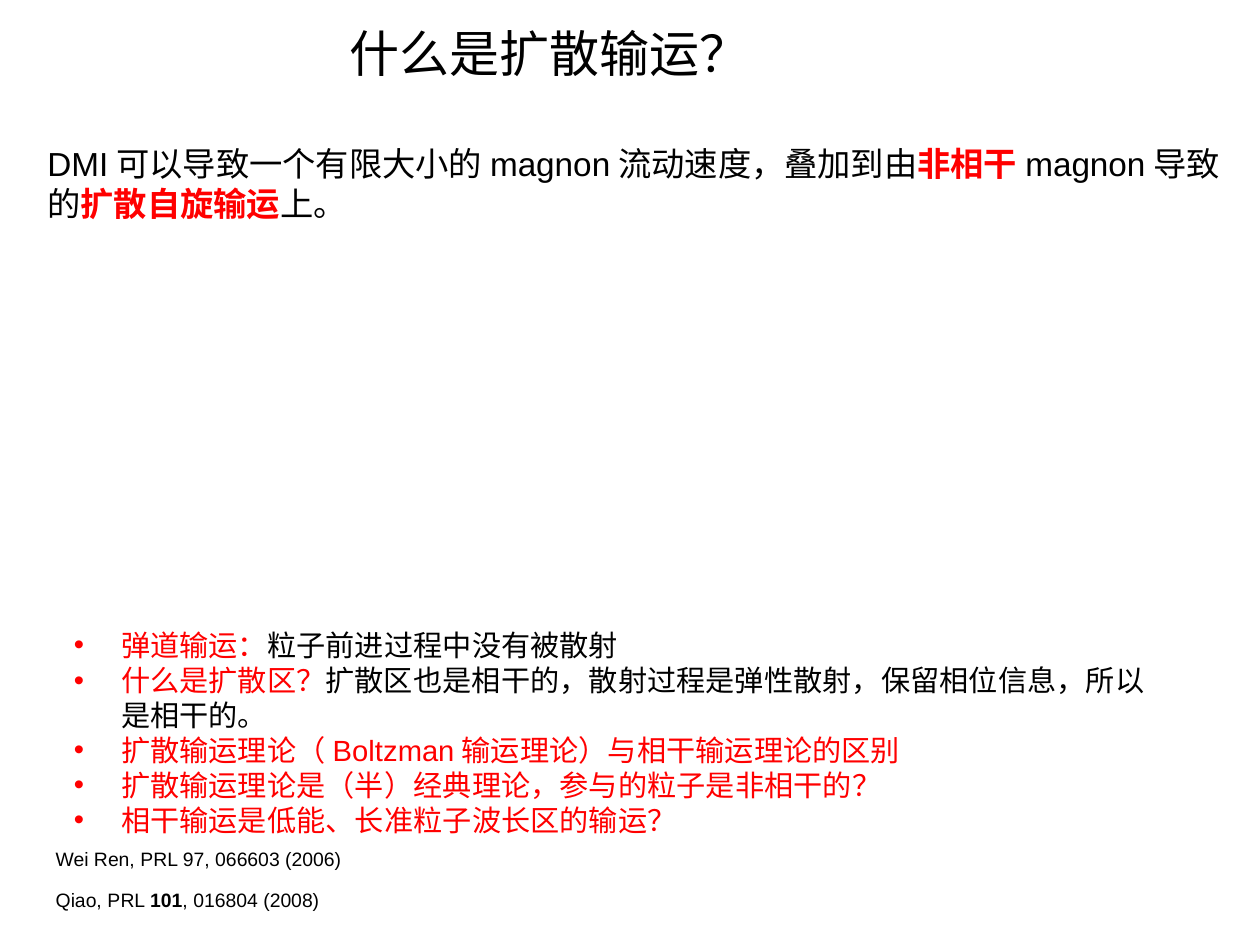

什么是扩散输运？
DMI可以导致一个有限大小的magnon流动速度，叠加到由非相干magnon导致
的扩散自旋输运上。
弹道输运：粒子前进过程中没有被散射
什么是扩散区？扩散区也是相干的，散射过程是弹性散射，保留相位信息，所以是相干的。
扩散输运理论（Boltzman输运理论）与相干输运理论的区别
扩散输运理论是（半）经典理论，参与的粒子是非相干的？
相干输运是低能、长准粒子波长区的输运？
# Wei Ren, PRL 97, 066603 (2006)
Qiao, PRL 101, 016804 (2008)